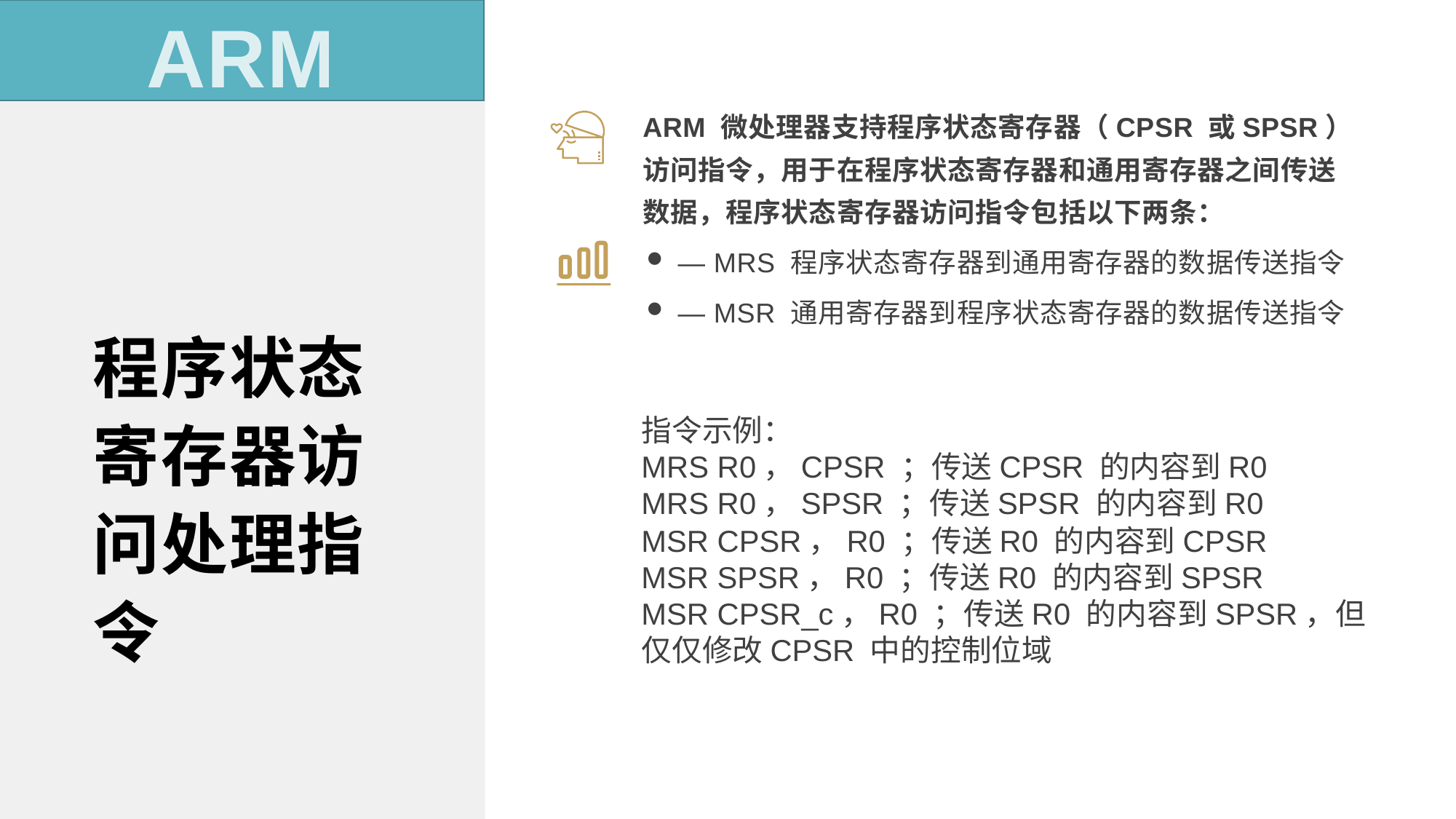

ARM
ARM 微处理器支持程序状态寄存器（CPSR 或SPSR）访问指令，用于在程序状态寄存器和通用寄存器之间传送数据，程序状态寄存器访问指令包括以下两条：
— MRS 程序状态寄存器到通用寄存器的数据传送指令
— MSR 通用寄存器到程序状态寄存器的数据传送指令

程序状态寄存器访问处理指令
指令示例：
MRS R0，CPSR ；传送CPSR 的内容到R0
MRS R0，SPSR ；传送SPSR 的内容到R0
MSR CPSR，R0 ；传送R0 的内容到CPSR
MSR SPSR，R0 ；传送R0 的内容到SPSR
MSR CPSR_c，R0 ；传送R0 的内容到SPSR，但仅仅修改CPSR 中的控制位域